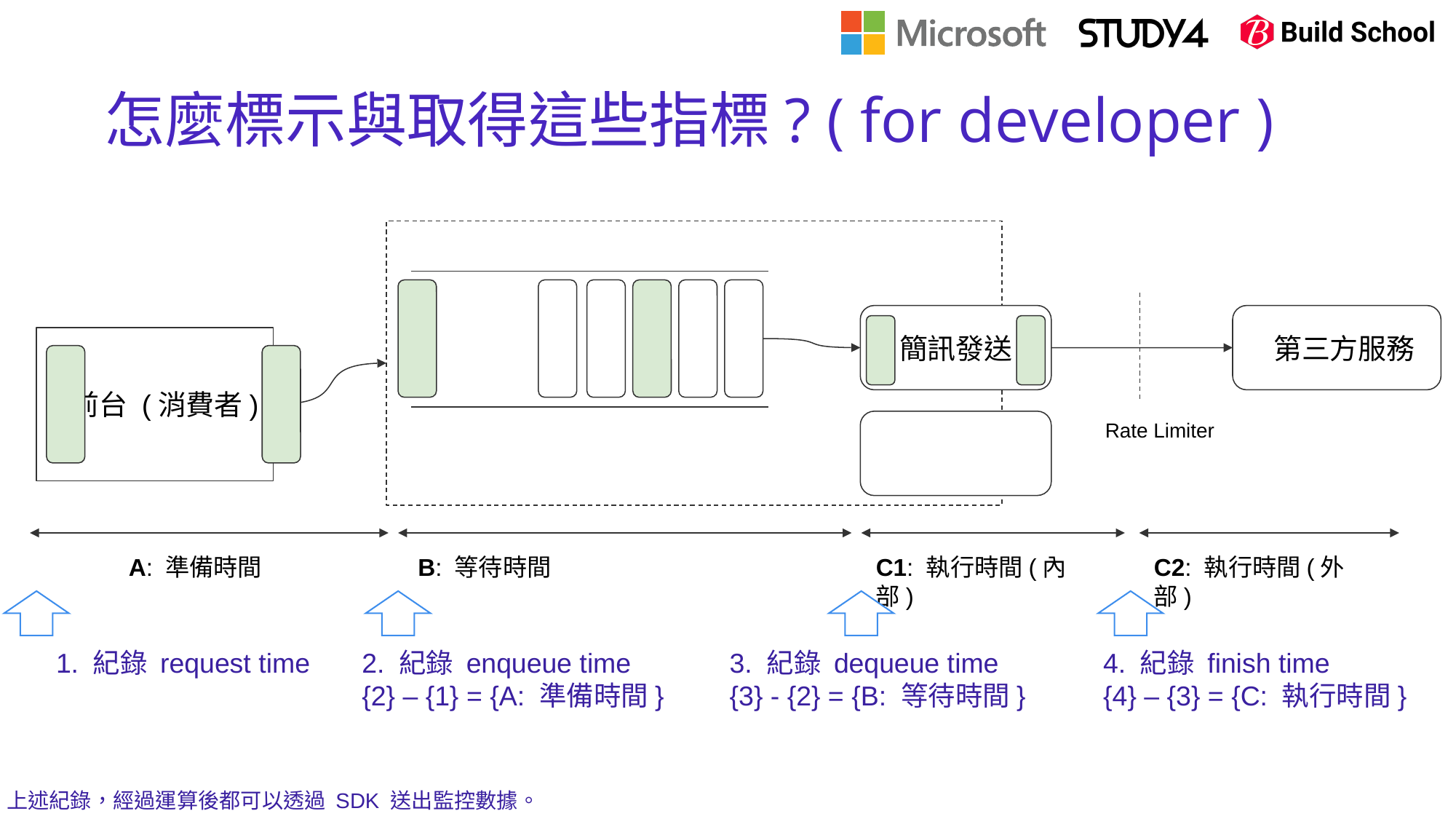

# 怎麼標示與取得這些指標? ( for developer )

簡訊發送
 第三方服務

前台 (消費者)

Rate Limiter

A: 準備時間
B: 等待時間
C1: 執行時間(內部)
C2: 執行時間(外部)

1. 紀錄 request time
2. 紀錄 enqueue time
{2} – {1} = {A: 準備時間}
3. 紀錄 dequeue time
{3} - {2} = {B: 等待時間}
4. 紀錄 finish time
{4} – {3} = {C: 執行時間}
上述紀錄，經過運算後都可以透過 SDK 送出監控數據。